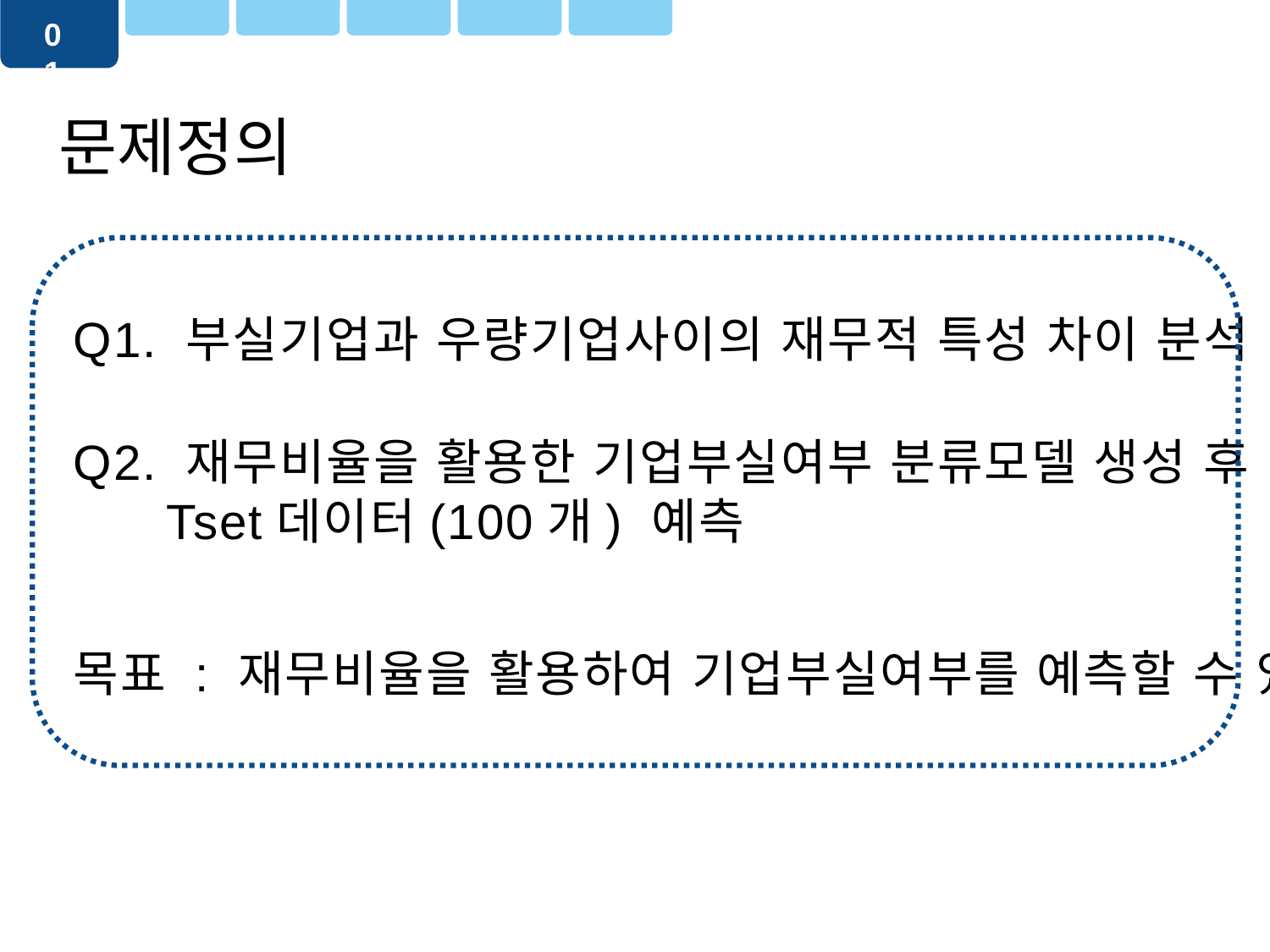

01

문제정의
Q1. 부실기업과 우량기업사이의 재무적 특성 차이 분석

Q2. 재무비율을 활용한 기업부실여부 분류모델 생성 후
      Tset데이터(100개) 예측

목표 : 재무비율을 활용하여 기업부실여부를 예측할 수 있다.